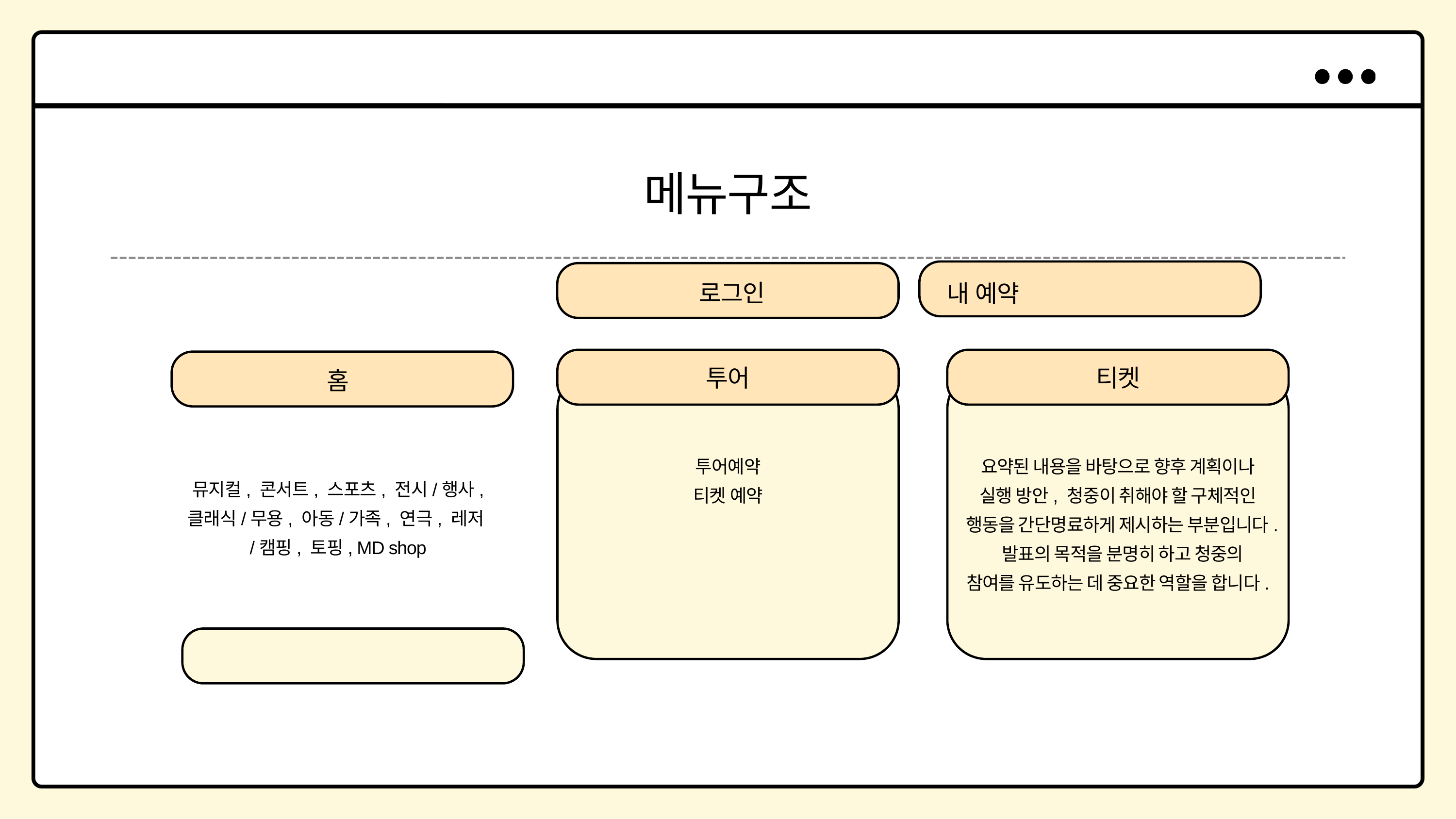

메뉴구조

로그인
내 예약

투어
티켓
홈

투어예약
티켓 예약
요약된 내용을 바탕으로 향후 계획이나
실행 방안, 청중이 취해야 할 구체적인
행동을 간단명료하게 제시하는 부분입니다. 발표의 목적을 분명히 하고 청중의
참여를 유도하는 데 중요한 역할을 합니다.
뮤지컬, 콘서트, 스포츠, 전시/행사, 클래식/무용, 아동/가족, 연극, 레저/캠핑, 토핑, MD shop